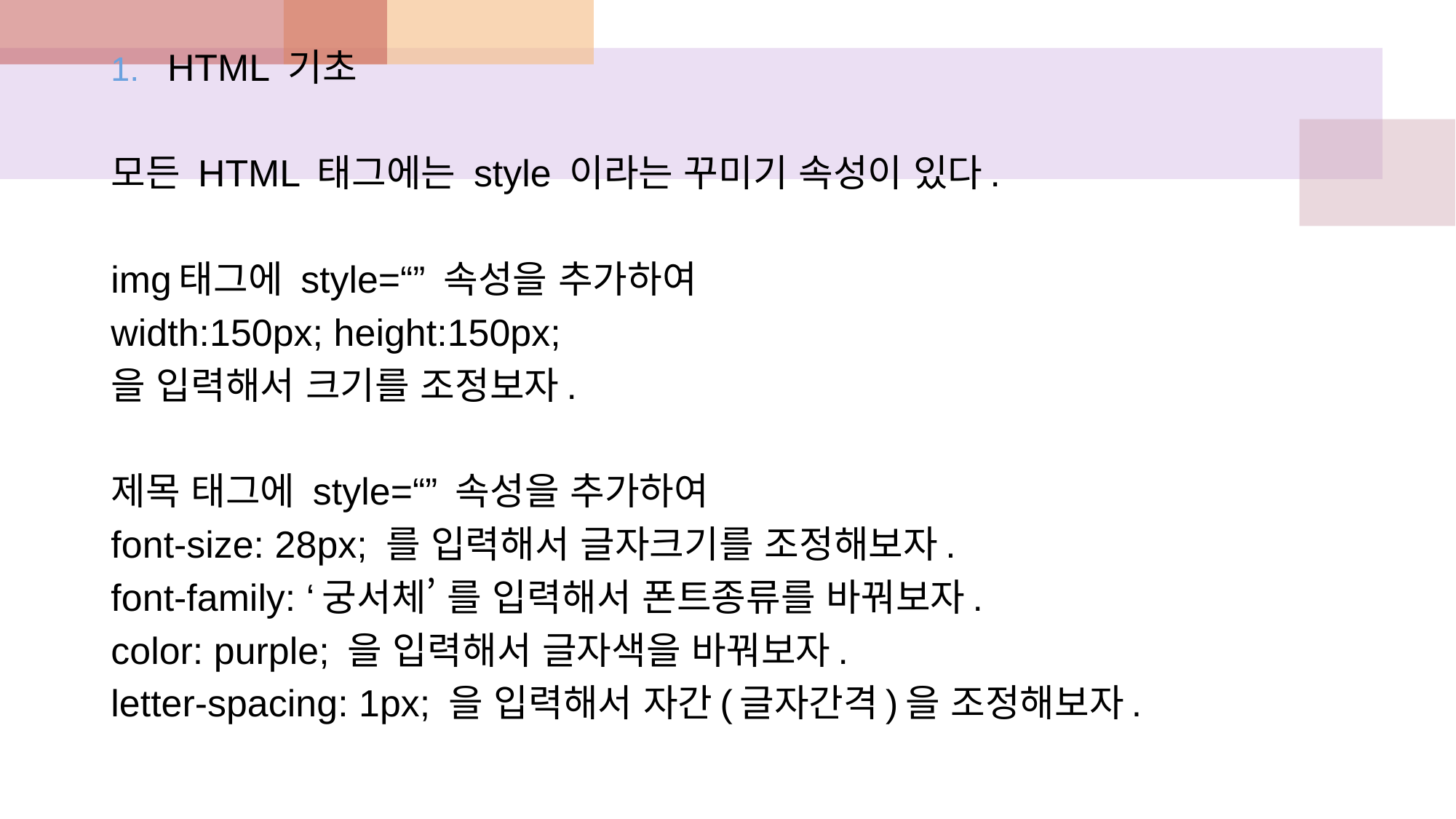

HTML 기초

모든 HTML 태그에는 style 이라는 꾸미기 속성이 있다.

img태그에 style=“” 속성을 추가하여
width:150px; height:150px;
을 입력해서 크기를 조정보자.

제목 태그에 style=“” 속성을 추가하여
font-size: 28px; 를 입력해서 글자크기를 조정해보자.
font-family: ‘궁서체’ 를 입력해서 폰트종류를 바꿔보자.
color: purple; 을 입력해서 글자색을 바꿔보자.
letter-spacing: 1px; 을 입력해서 자간(글자간격)을 조정해보자.